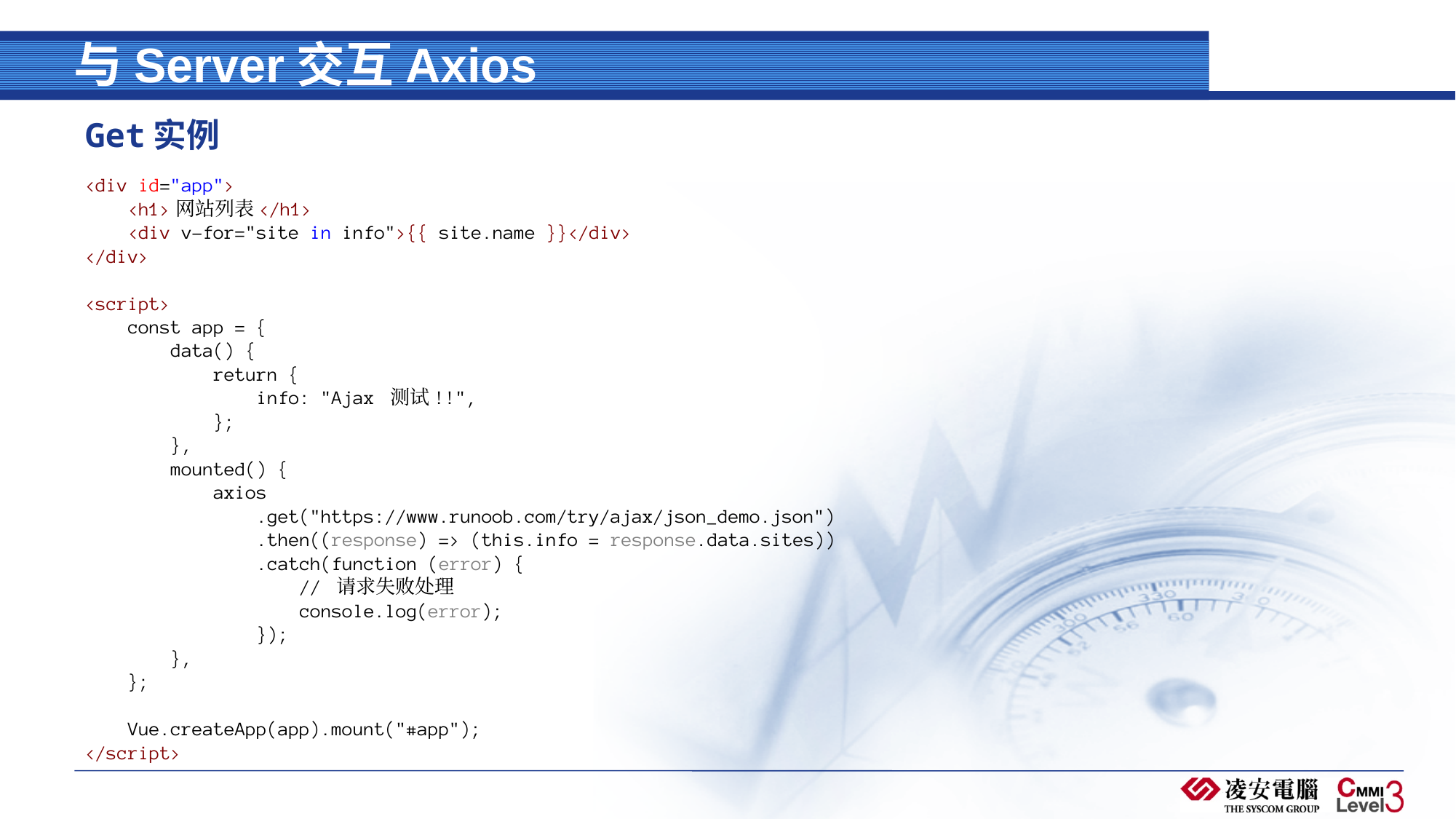

# 与Server交互Axios
Get实例
<div id="app">
    <h1>网站列表</h1>
    <div v-for="site in info">{{ site.name }}</div>
</div>
<script>
    const app = {
        data() {
            return {
                info: "Ajax 测试!!",
            };
        },
        mounted() {
            axios
                .get("https://www.runoob.com/try/ajax/json_demo.json")
                .then((response) => (this.info = response.data.sites))
                .catch(function (error) {
                    // 请求失败处理
                    console.log(error);
                });
        },
    };
    Vue.createApp(app).mount("#app");
</script>